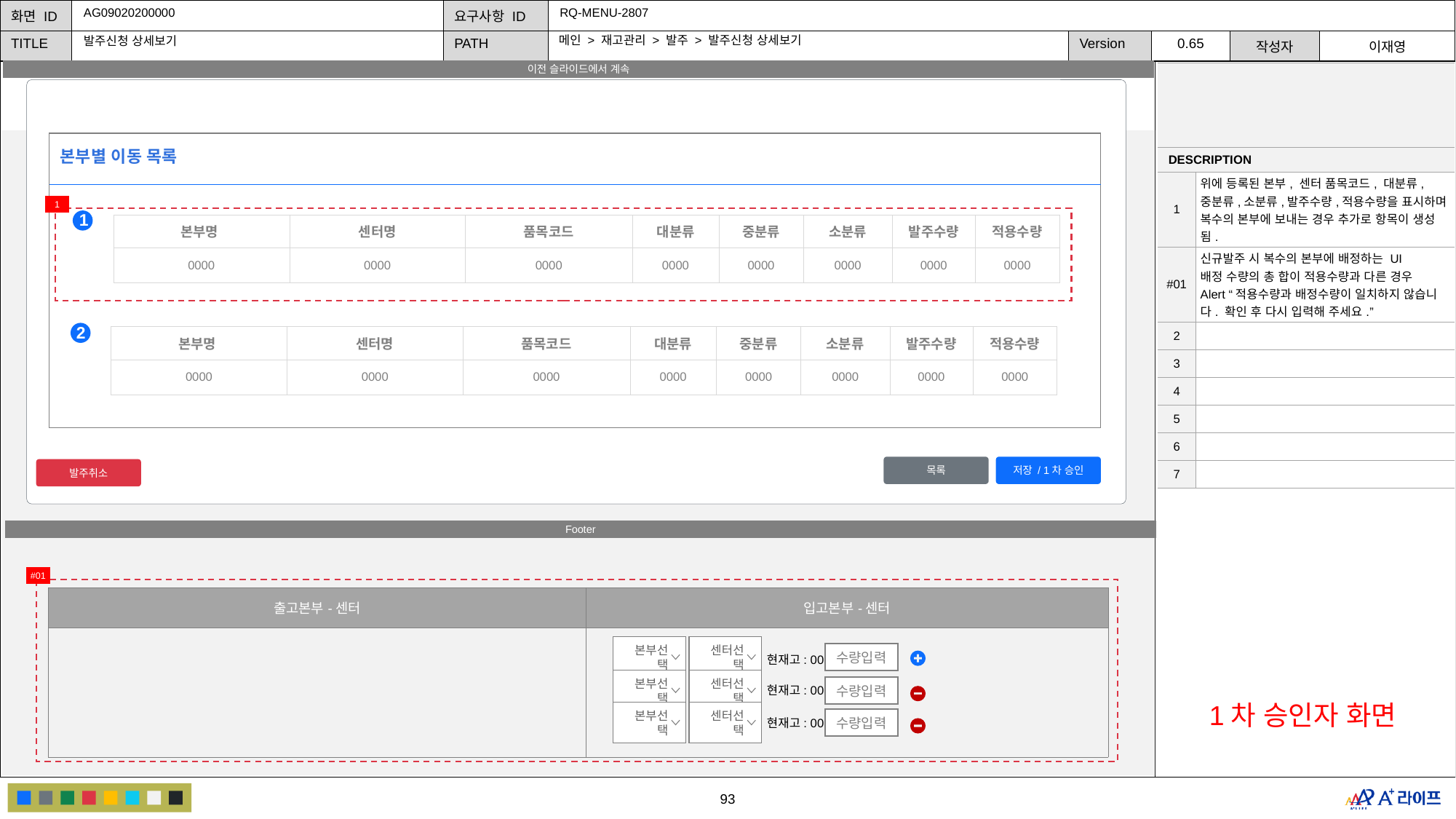

AG09020200000

RQ-MENU-2807

메인 > 재고관리 > 발주 > 발주신청 상세보기
발주신청 상세보기
이전 슬라이드에서 계속
|  |  |
| --- | --- |
| DESCRIPTION |  |
| 1 | 위에 등록된 본부, 센터 품목코드, 대분류,중분류,소분류,발주수량,적용수량을 표시하며 복수의 본부에 보내는 경우 추가로 항목이 생성됨. |
| #01 | 신규발주 시 복수의 본부에 배정하는 UI 배정 수량의 총 합이 적용수량과 다른 경우 Alert “적용수량과 배정수량이 일치하지 않습니다. 확인 후 다시 입력해 주세요.” |
| 2 |  |
| 3 |  |
| 4 |  |
| 5 |  |
| 6 |  |
| 7 |  |

본부별 이동 목록
1
1

| 본부명 | 센터명 | 품목코드 | 대분류 | 중분류 | 소분류 | 발주수량 | 적용수량 |
| --- | --- | --- | --- | --- | --- | --- | --- |
| 0000 | 0000 | 0000 | 0000 | 0000 | 0000 | 0000 | 0000 |
2

| 본부명 | 센터명 | 품목코드 | 대분류 | 중분류 | 소분류 | 발주수량 | 적용수량 |
| --- | --- | --- | --- | --- | --- | --- | --- |
| 0000 | 0000 | 0000 | 0000 | 0000 | 0000 | 0000 | 0000 |
목록
저장 / 1차 승인
발주취소
Footer
#01

| 출고본부-센터 | 입고본부-센터 |
| --- | --- |
|  |  |
본부선택

센터선택

수량입력
현재고: 00

본부선택

센터선택

수량입력
현재고: 00

1차 승인자 화면
본부선택

센터선택

수량입력
현재고: 00